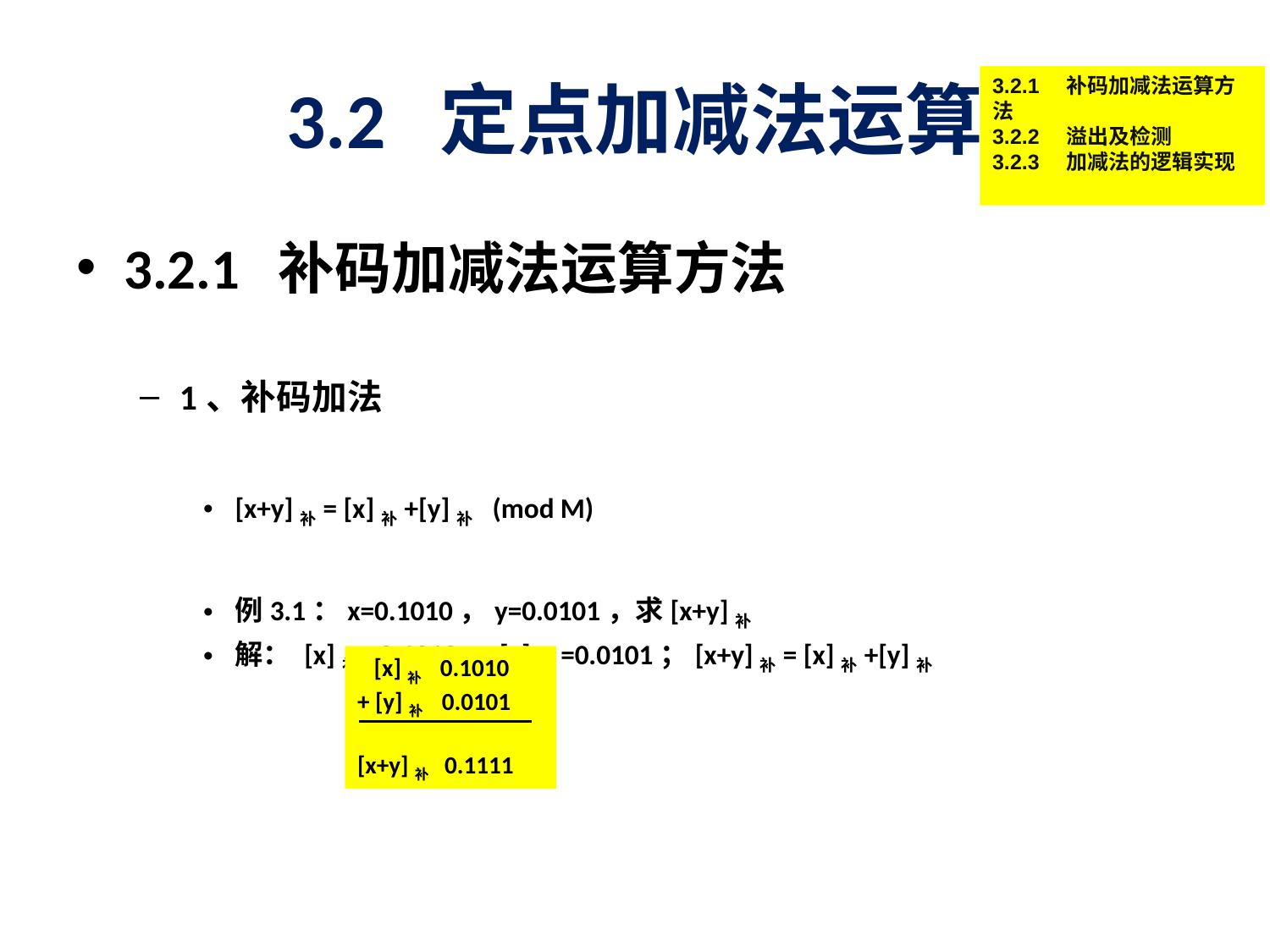

# 3.2  定点加减法运算
3.2.1　补码加减法运算方法
3.2.2　溢出及检测
3.2.3　加减法的逻辑实现
3.2.1  补码加减法运算方法

1、补码加法

[x+y]补= [x]补+[y]补  (mod M)

例3.1：x=0.1010，y=0.0101，求[x+y]补
解： [x]补=0.1010，[y]补=0.0101；[x+y]补= [x]补+[y]补

[x+y]补=0.1111

   [x]补    0.1010
+ [y]补    0.0101

[x+y]补   0.1111